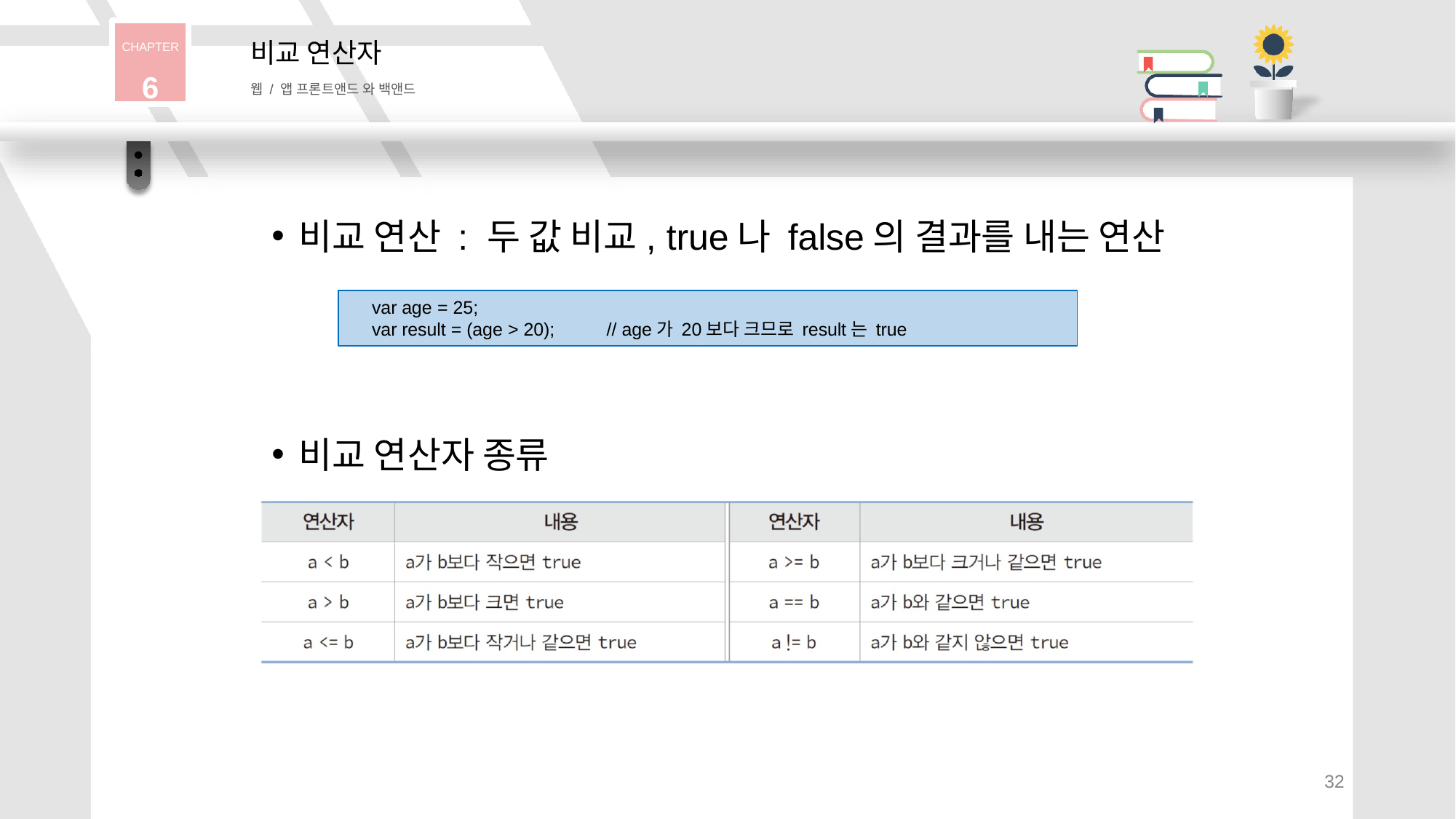

CHAPTER

6

비교 연산자
웹 / 앱 프론트앤드 와 백앤드

비교 연산 : 두 값 비교, true나 false의 결과를 내는 연산

var age = 25;
var result = (age > 20);
// age가 20보다 크므로 result는 true
비교 연산자 종류

32